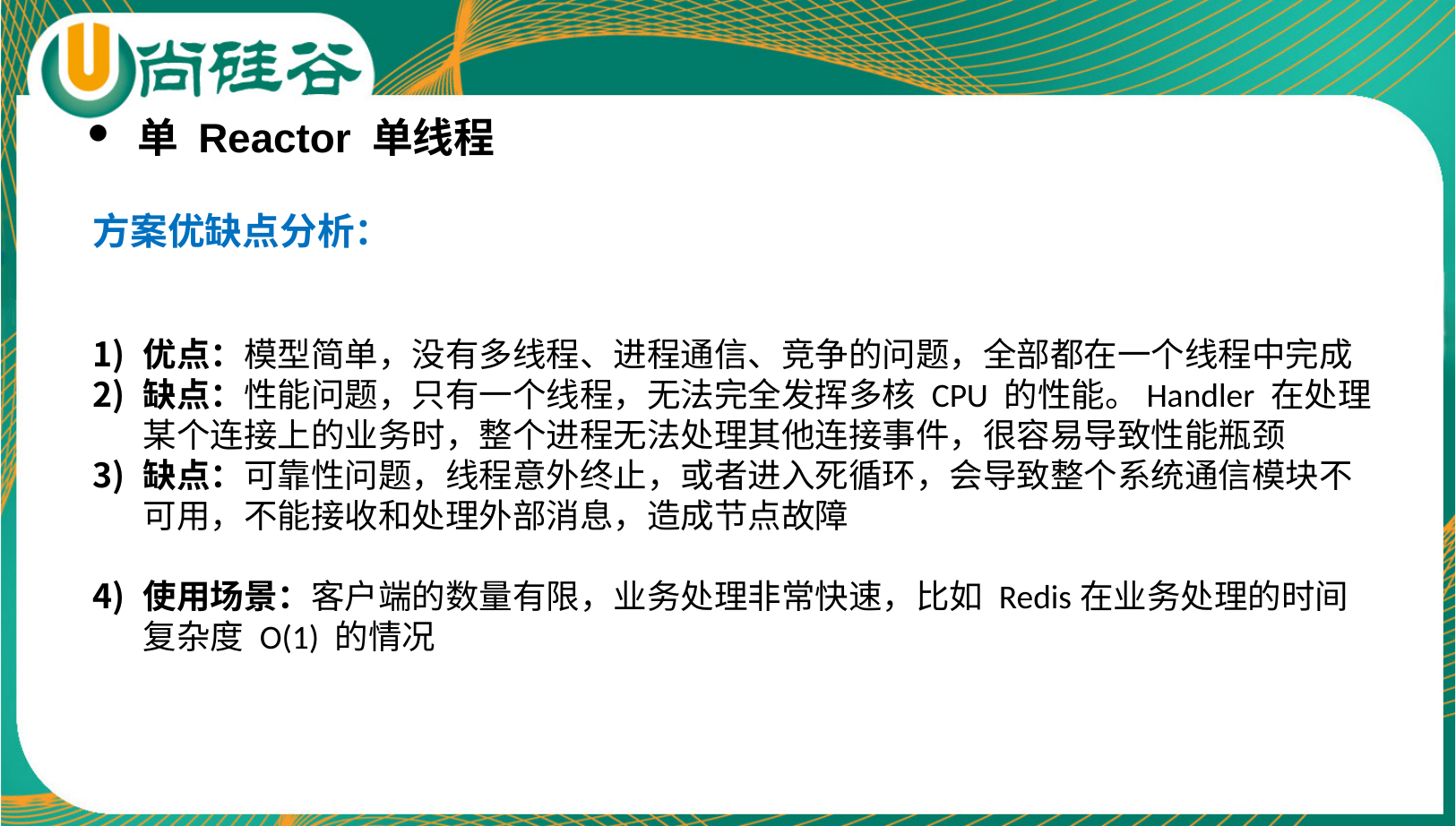

单 Reactor 单线程
方案优缺点分析：

优点：模型简单，没有多线程、进程通信、竞争的问题，全部都在一个线程中完成
缺点：性能问题，只有一个线程，无法完全发挥多核 CPU 的性能。Handler 在处理某个连接上的业务时，整个进程无法处理其他连接事件，很容易导致性能瓶颈
缺点：可靠性问题，线程意外终止，或者进入死循环，会导致整个系统通信模块不可用，不能接收和处理外部消息，造成节点故障

使用场景：客户端的数量有限，业务处理非常快速，比如 Redis在业务处理的时间复杂度 O(1) 的情况